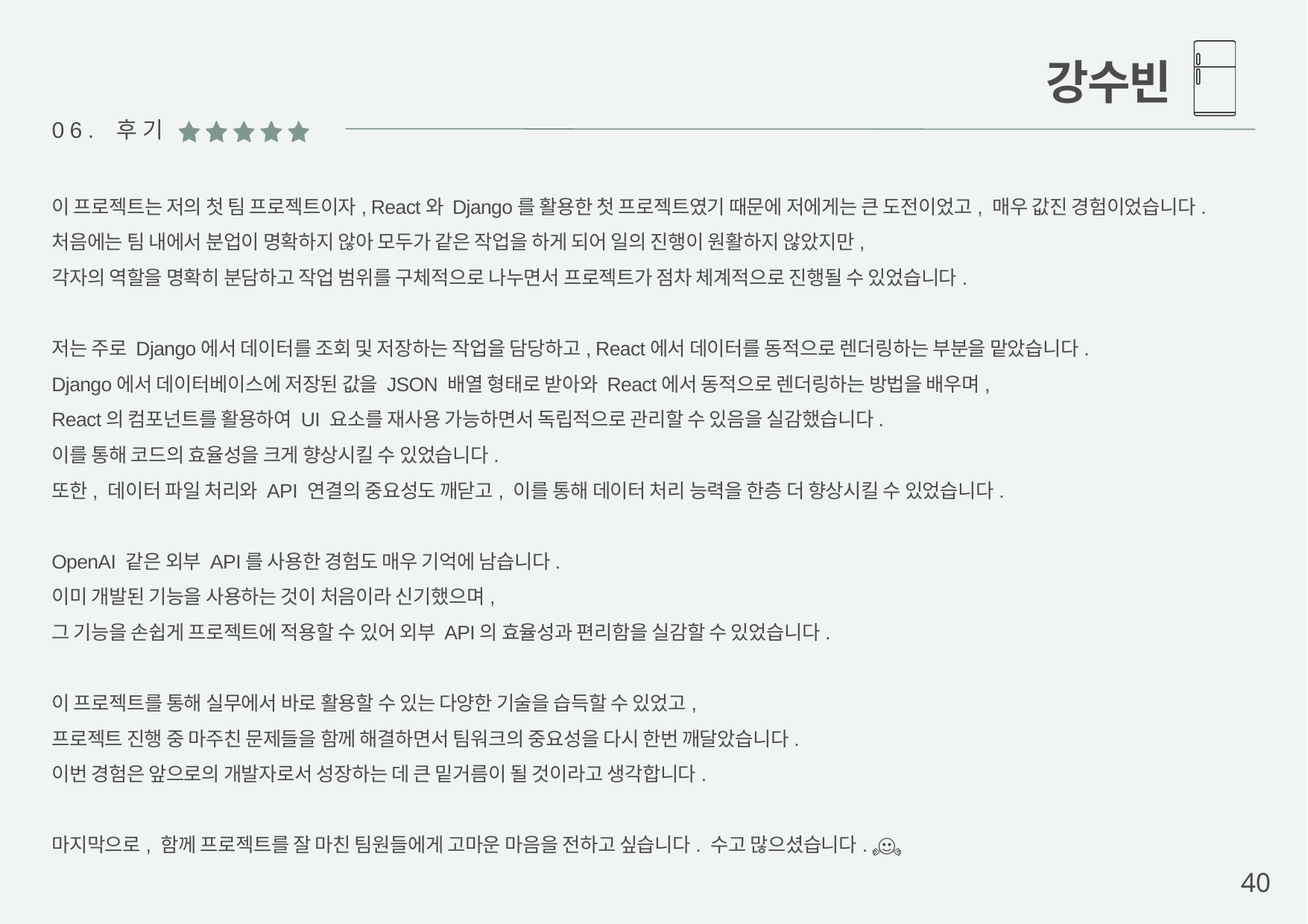

강수빈
06. 후기

이 프로젝트는 저의 첫 팀 프로젝트이자, React와 Django를 활용한 첫 프로젝트였기 때문에 저에게는 큰 도전이었고, 매우 값진 경험이었습니다.
처음에는 팀 내에서 분업이 명확하지 않아 모두가 같은 작업을 하게 되어 일의 진행이 원활하지 않았지만,
각자의 역할을 명확히 분담하고 작업 범위를 구체적으로 나누면서 프로젝트가 점차 체계적으로 진행될 수 있었습니다.

저는 주로 Django에서 데이터를 조회 및 저장하는 작업을 담당하고, React에서 데이터를 동적으로 렌더링하는 부분을 맡았습니다.
Django에서 데이터베이스에 저장된 값을 JSON 배열 형태로 받아와 React에서 동적으로 렌더링하는 방법을 배우며,
React의 컴포넌트를 활용하여 UI 요소를 재사용 가능하면서 독립적으로 관리할 수 있음을 실감했습니다.
이를 통해 코드의 효율성을 크게 향상시킬 수 있었습니다.
또한, 데이터 파일 처리와 API 연결의 중요성도 깨닫고, 이를 통해 데이터 처리 능력을 한층 더 향상시킬 수 있었습니다.

OpenAI 같은 외부 API를 사용한 경험도 매우 기억에 남습니다.
이미 개발된 기능을 사용하는 것이 처음이라 신기했으며,
그 기능을 손쉽게 프로젝트에 적용할 수 있어 외부 API의 효율성과 편리함을 실감할 수 있었습니다.

이 프로젝트를 통해 실무에서 바로 활용할 수 있는 다양한 기술을 습득할 수 있었고,
프로젝트 진행 중 마주친 문제들을 함께 해결하면서 팀워크의 중요성을 다시 한번 깨달았습니다.
이번 경험은 앞으로의 개발자로서 성장하는 데 큰 밑거름이 될 것이라고 생각합니다.

마지막으로, 함께 프로젝트를 잘 마친 팀원들에게 고마운 마음을 전하고 싶습니다. 수고 많으셨습니다. 🤗
40